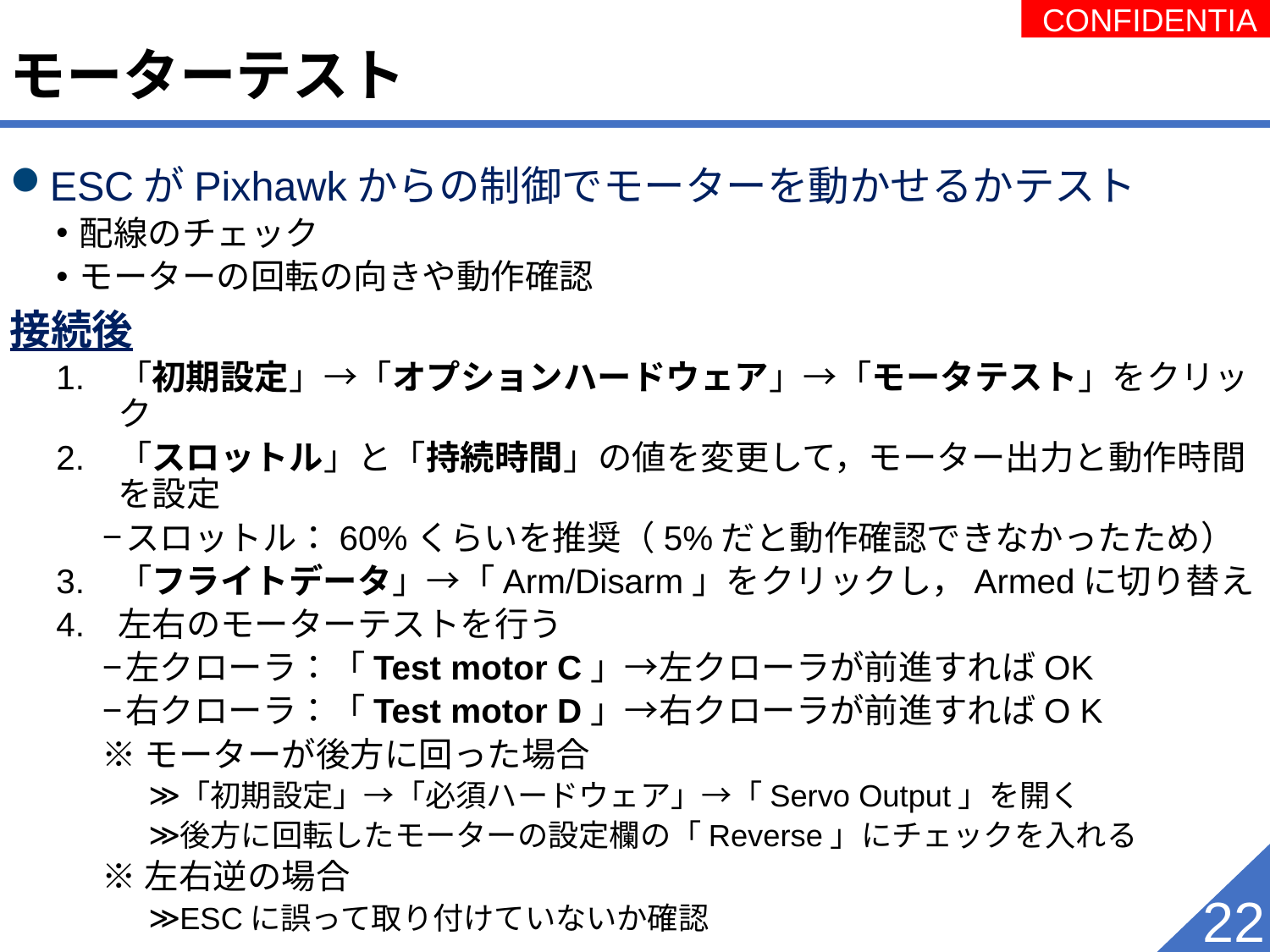

# モーターテスト
ESCがPixhawkからの制御でモーターを動かせるかテスト
配線のチェック
モーターの回転の向きや動作確認
接続後
「初期設定」→「オプションハードウェア」→「モータテスト」をクリック
「スロットル」と「持続時間」の値を変更して，モーター出力と動作時間を設定
スロットル：60%くらいを推奨（5%だと動作確認できなかったため）
「フライトデータ」→「Arm/Disarm」をクリックし，Armedに切り替え
左右のモーターテストを行う
左クローラ：「Test motor C」→左クローラが前進すればOK
右クローラ：「Test motor D」→右クローラが前進すればO K
※モーターが後方に回った場合
「初期設定」→「必須ハードウェア」→「Servo Output」を開く
後方に回転したモーターの設定欄の「Reverse」にチェックを入れる
※左右逆の場合
ESCに誤って取り付けていないか確認
22